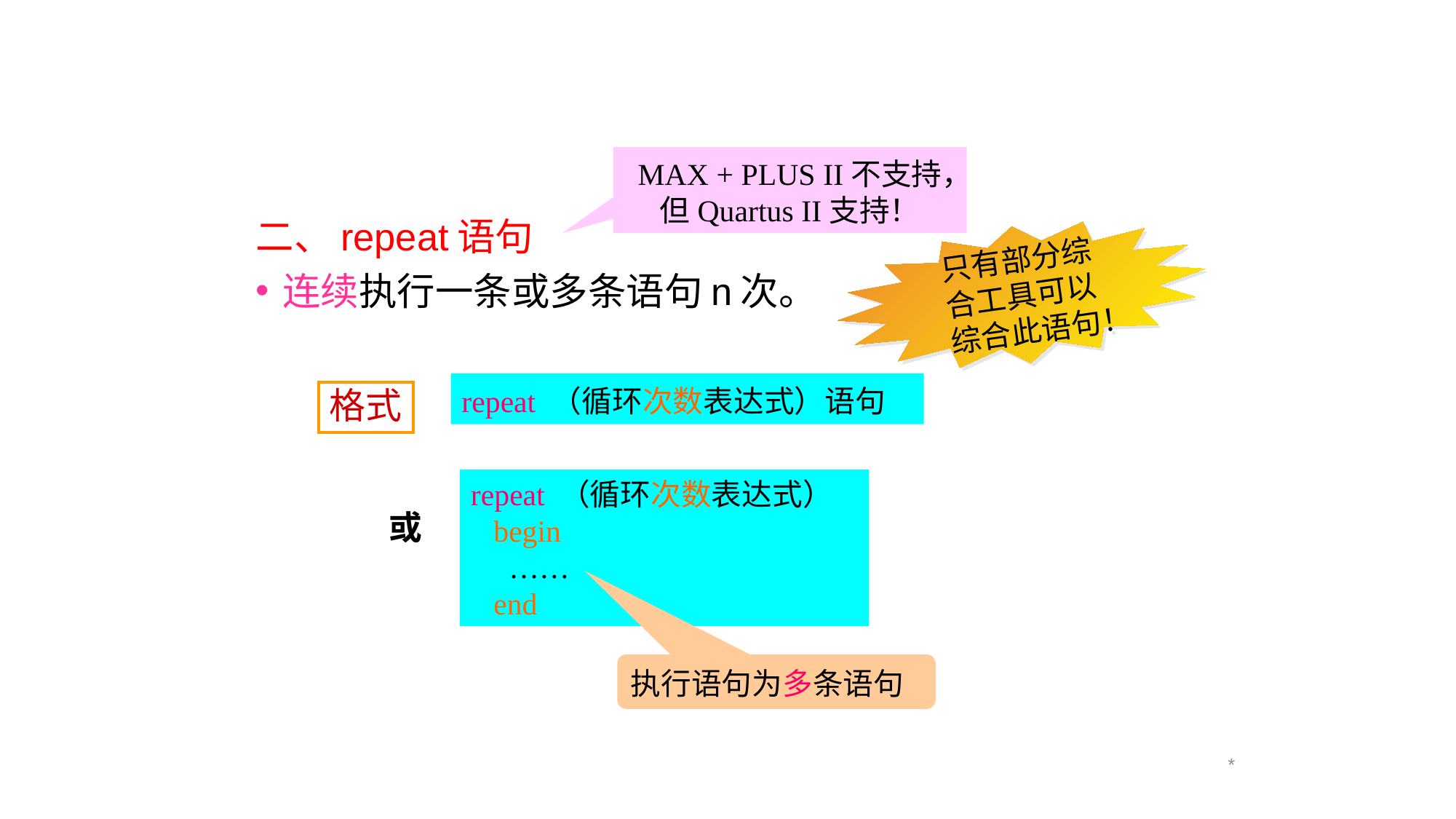

MAX + PLUS II不支持，但Quartus II支持！
二、repeat语句
连续执行一条或多条语句n次。
只有部分综合工具可以综合此语句！
repeat （循环次数表达式）语句
格式
repeat （循环次数表达式）
   begin
     ……
   end
或
执行语句为多条语句
*